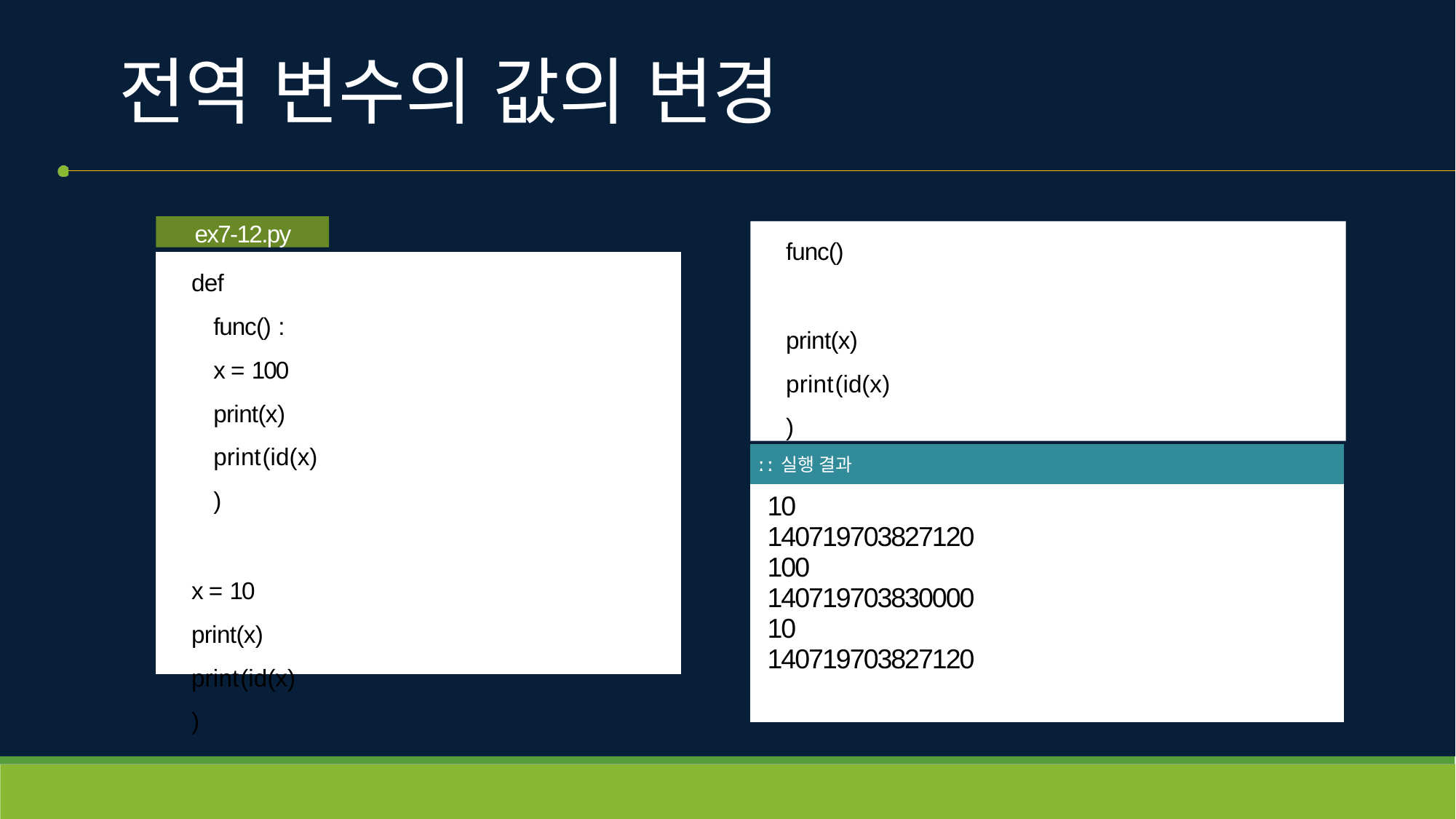

# 전역 변수의 값의 변경

ex7-12.py
func()

print(x)  print(id(x))
def func() :  x = 100
print(x)  print(id(x))

x = 10
print(x)  print(id(x))

| ː ː 실행 결과 |
| --- |
| 10 140719703827120 100 140719703830000 10 140719703827120 |